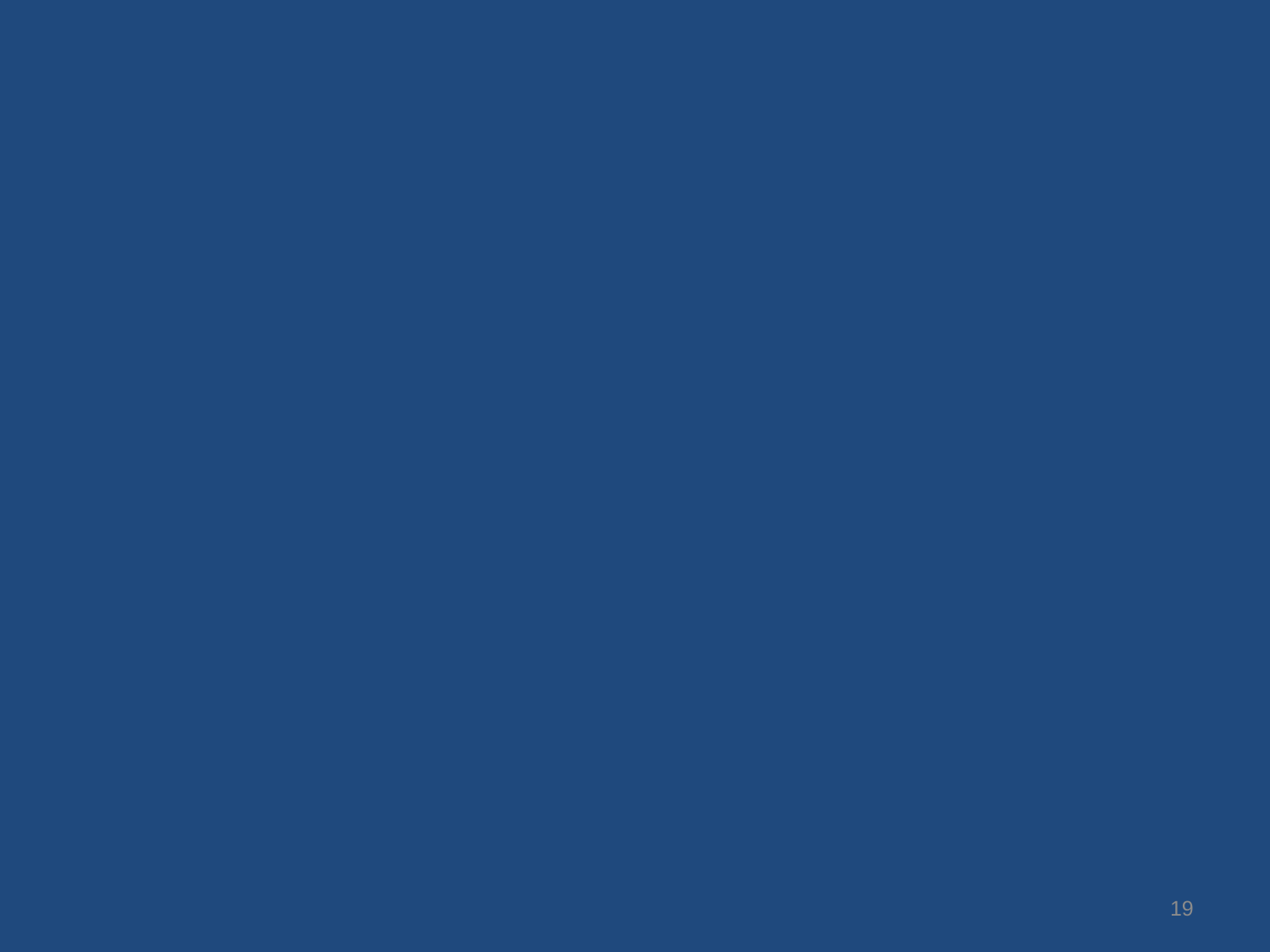

개선2: 레이어 깊이
평가방법: Test Accuracy
19